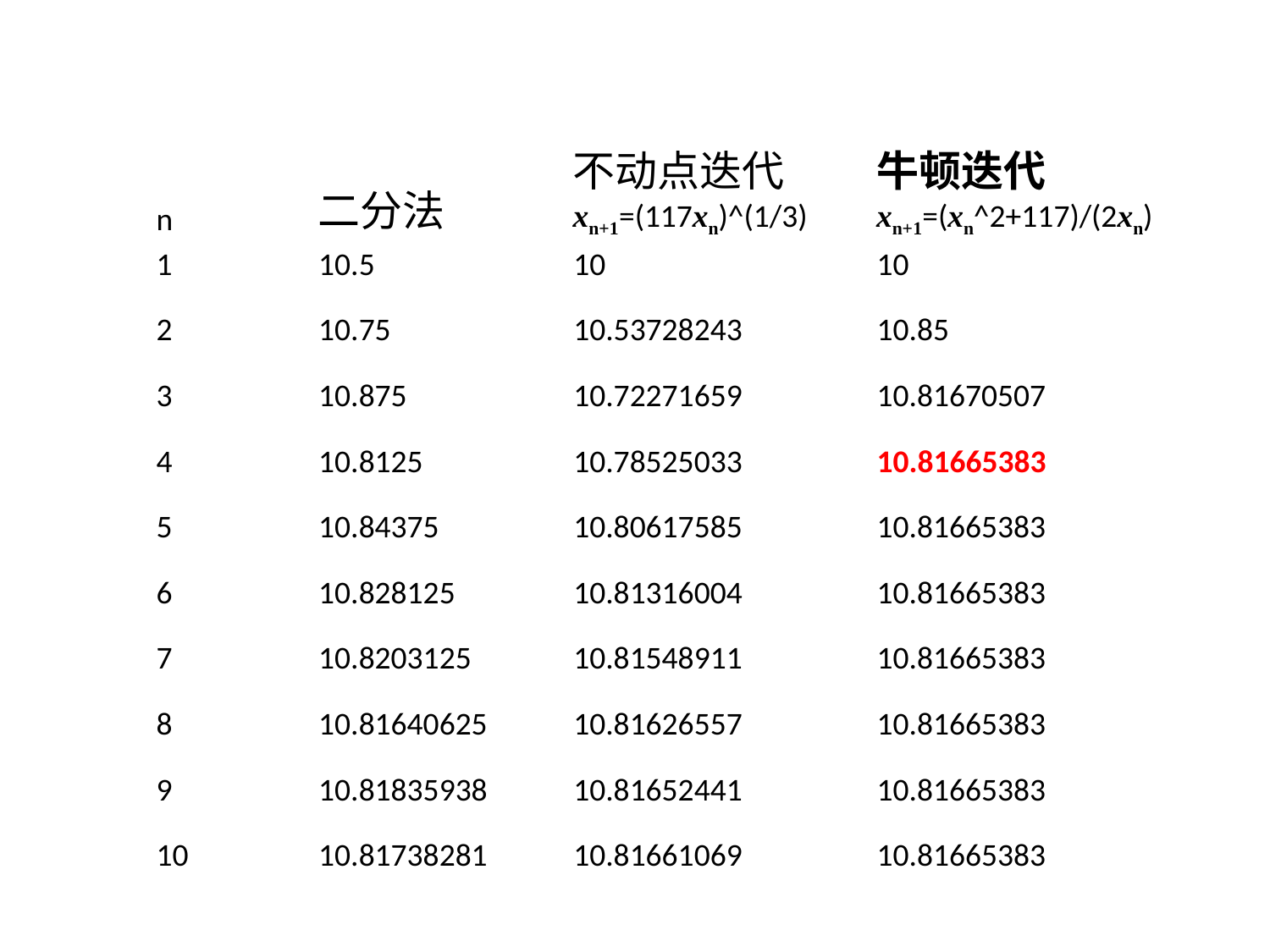

| n | 二分法 | 不动点迭代 xn+1=(117xn)^(1/3) | 牛顿迭代 xn+1=(xn^2+117)/(2xn) |
| --- | --- | --- | --- |
| 1 | 10.5 | 10 | 10 |
| 2 | 10.75 | 10.53728243 | 10.85 |
| 3 | 10.875 | 10.72271659 | 10.81670507 |
| 4 | 10.8125 | 10.78525033 | 10.81665383 |
| 5 | 10.84375 | 10.80617585 | 10.81665383 |
| 6 | 10.828125 | 10.81316004 | 10.81665383 |
| 7 | 10.8203125 | 10.81548911 | 10.81665383 |
| 8 | 10.81640625 | 10.81626557 | 10.81665383 |
| 9 | 10.81835938 | 10.81652441 | 10.81665383 |
| 10 | 10.81738281 | 10.81661069 | 10.81665383 |